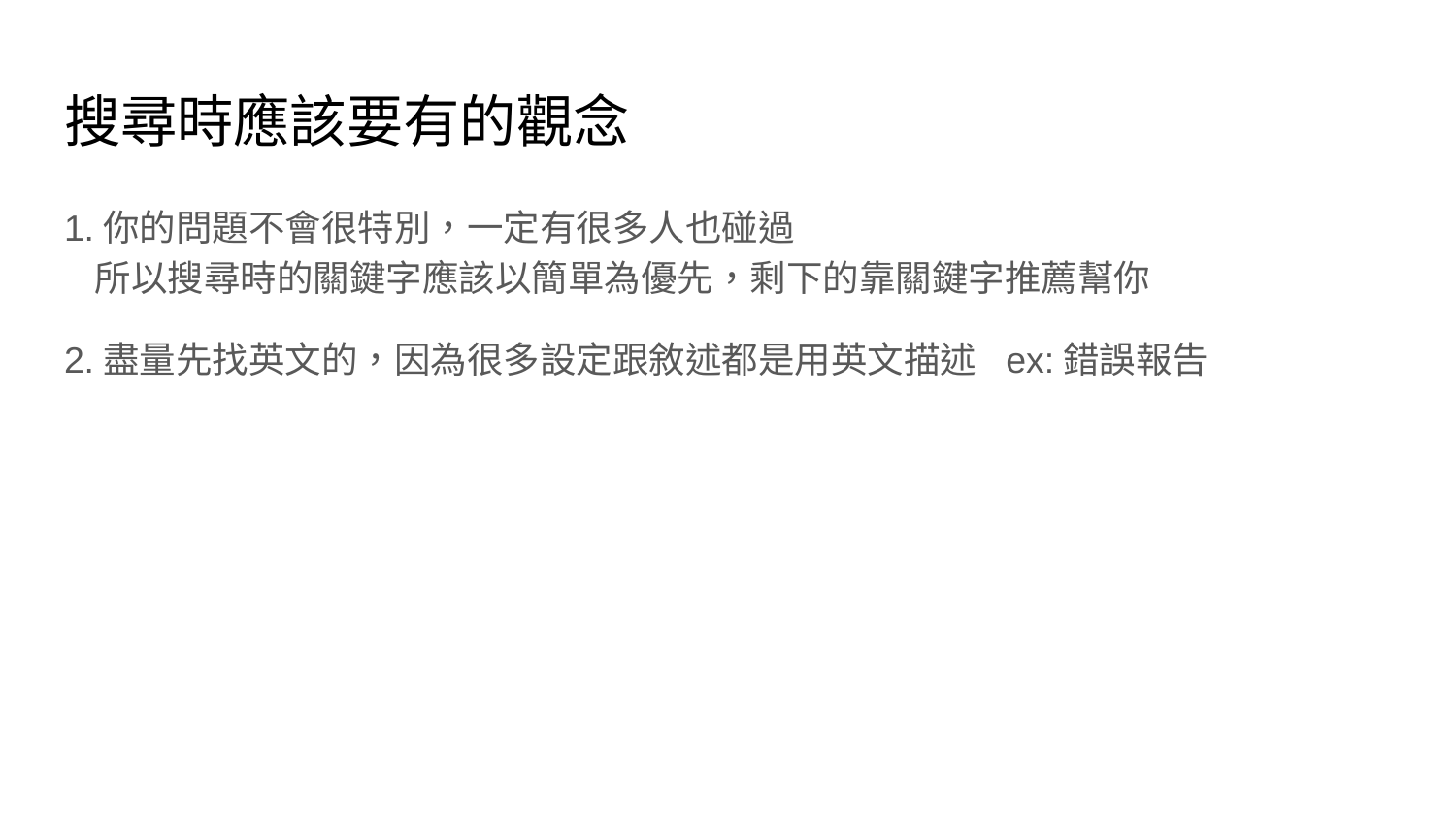

# 搜尋時應該要有的觀念
1.你的問題不會很特別，一定有很多人也碰過
   所以搜尋時的關鍵字應該以簡單為優先，剩下的靠關鍵字推薦幫你
2.盡量先找英文的，因為很多設定跟敘述都是用英文描述  ex:錯誤報告